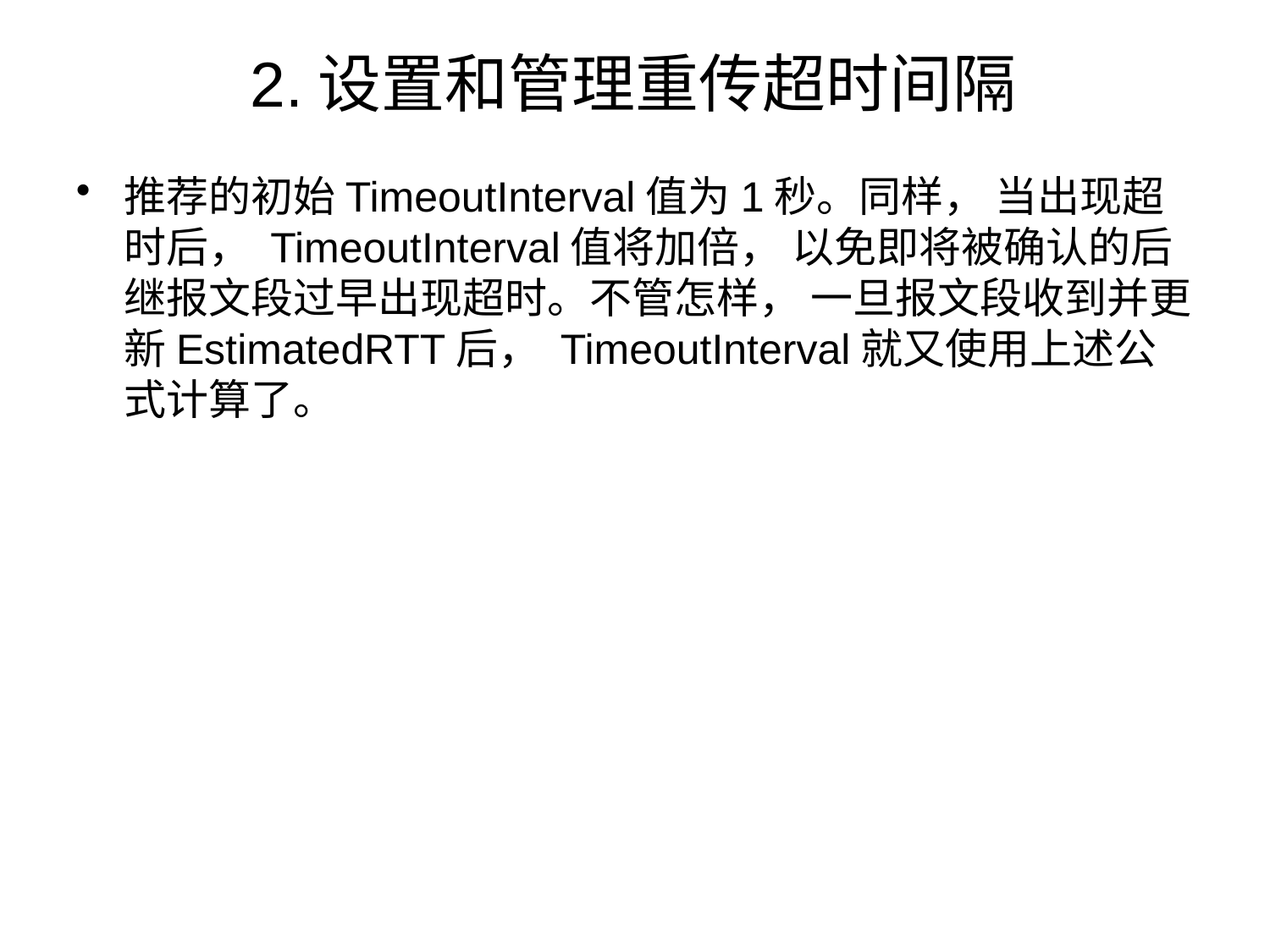

# 2.设置和管理重传超时间隔
推荐的初始TimeoutInterval值为1秒。同样， 当出现超时后， TimeoutInterval值将加倍， 以免即将被确认的后继报文段过早出现超时。不管怎样， 一旦报文段收到并更新EstimatedRTT后， TimeoutInterval就又使用上述公式计算了。